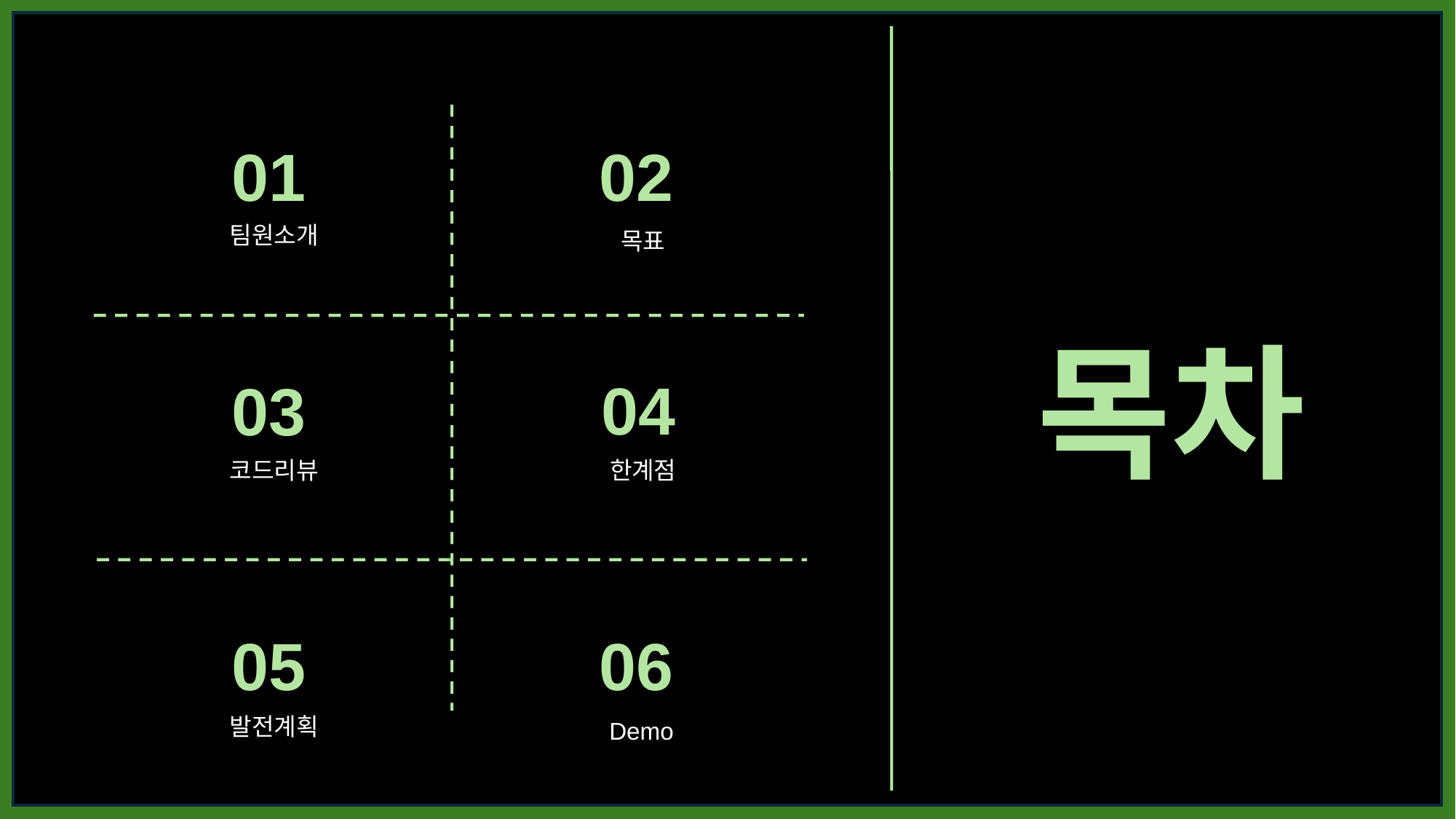

01
02
팀원소개
목표

목차
04
03
한계점
코드리뷰

05
06
발전계획
Demo